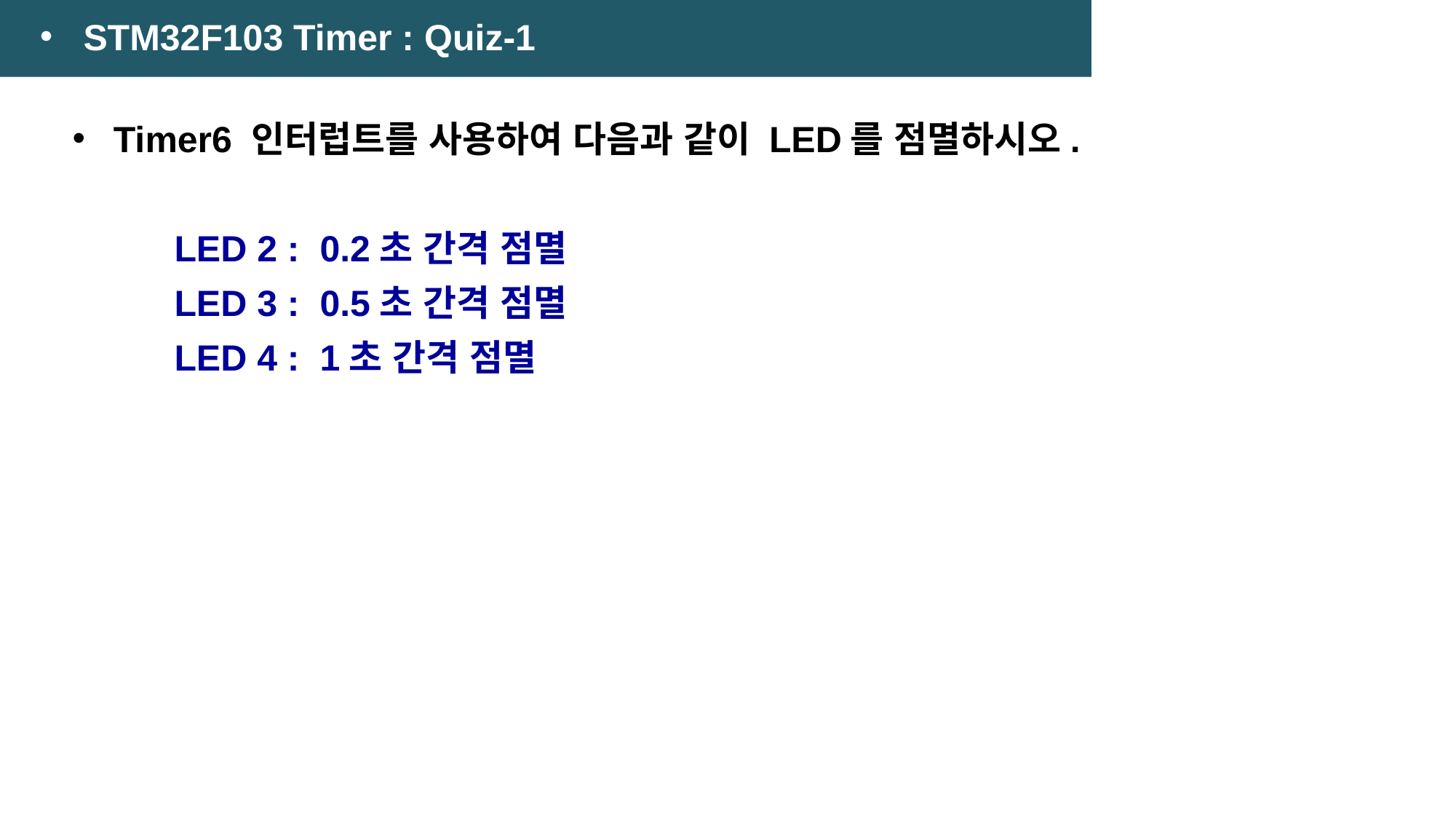

STM32F103 Timer : Quiz-1
Timer6 인터럽트를 사용하여 다음과 같이 LED를 점멸하시오.

          LED 2 :  0.2초 간격 점멸
          LED 3 :  0.5초 간격 점멸
          LED 4 :  1초 간격 점멸